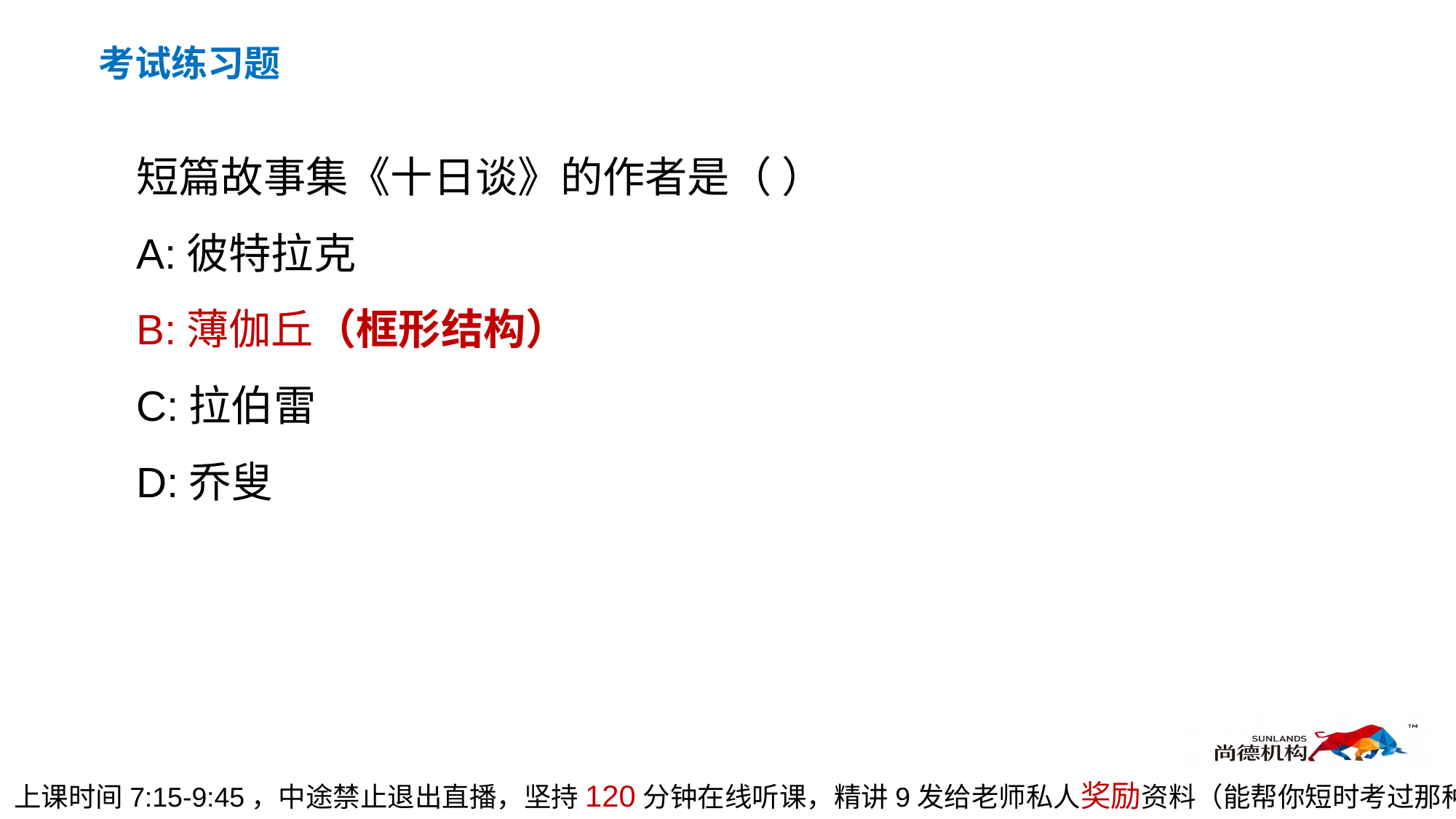

考试练习题
短篇故事集《十日谈》的作者是（ ）
A:彼特拉克
B:薄伽丘（框形结构）
C:拉伯雷
D:乔叟